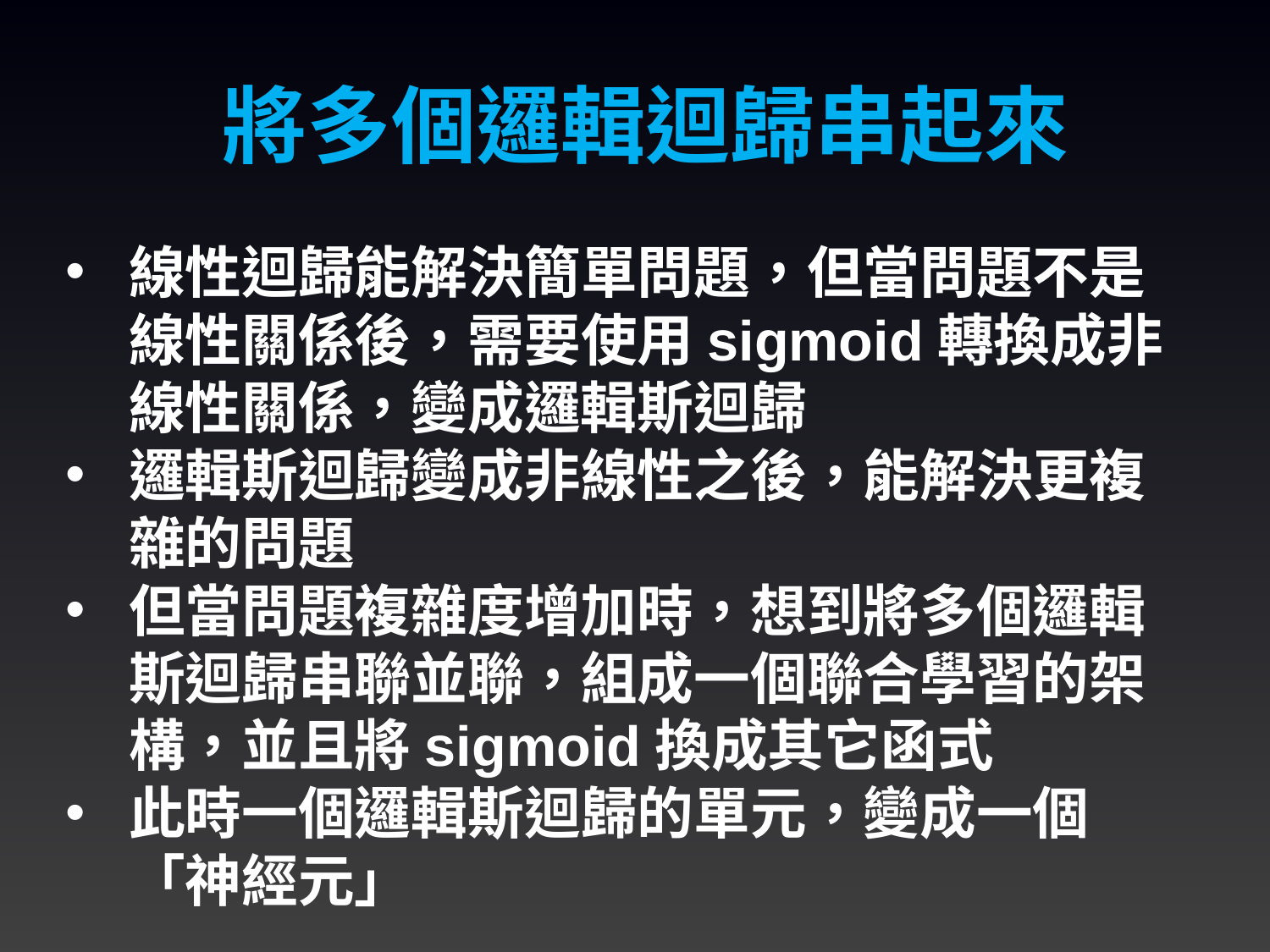

將多個邏輯迴歸串起來
線性迴歸能解決簡單問題，但當問題不是線性關係後，需要使用sigmoid轉換成非線性關係，變成邏輯斯迴歸
邏輯斯迴歸變成非線性之後，能解決更複雜的問題
但當問題複雜度增加時，想到將多個邏輯斯迴歸串聯並聯，組成一個聯合學習的架構，並且將sigmoid換成其它函式
此時一個邏輯斯迴歸的單元，變成一個「神經元」